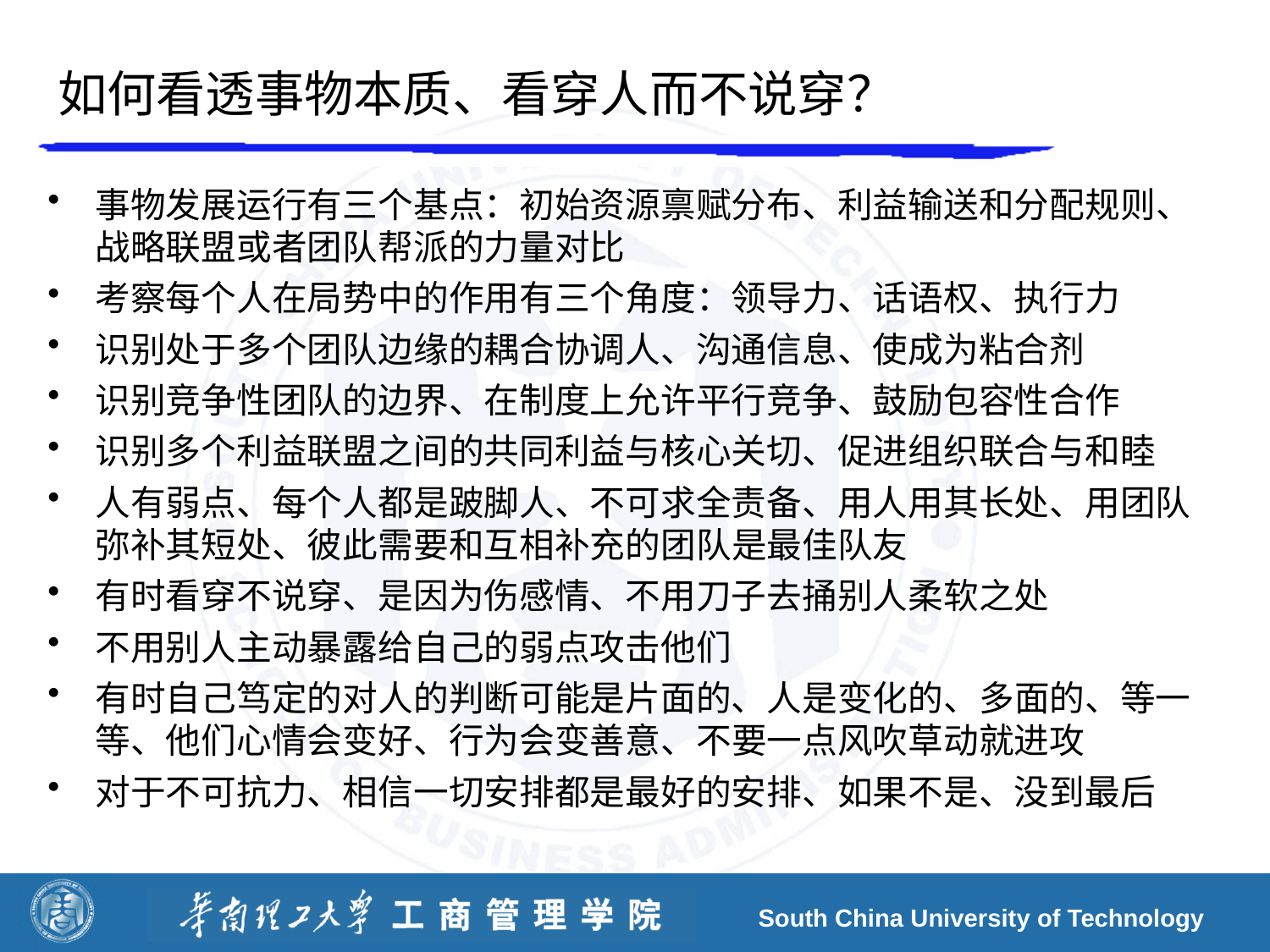

# 如何看透事物本质、看穿人而不说穿？
事物发展运行有三个基点：初始资源禀赋分布、利益输送和分配规则、战略联盟或者团队帮派的力量对比
考察每个人在局势中的作用有三个角度：领导力、话语权、执行力
识别处于多个团队边缘的耦合协调人、沟通信息、使成为粘合剂
识别竞争性团队的边界、在制度上允许平行竞争、鼓励包容性合作
识别多个利益联盟之间的共同利益与核心关切、促进组织联合与和睦
人有弱点、每个人都是跛脚人、不可求全责备、用人用其长处、用团队弥补其短处、彼此需要和互相补充的团队是最佳队友
有时看穿不说穿、是因为伤感情、不用刀子去捅别人柔软之处
不用别人主动暴露给自己的弱点攻击他们
有时自己笃定的对人的判断可能是片面的、人是变化的、多面的、等一等、他们心情会变好、行为会变善意、不要一点风吹草动就进攻
对于不可抗力、相信一切安排都是最好的安排、如果不是、没到最后

South China University of Technology